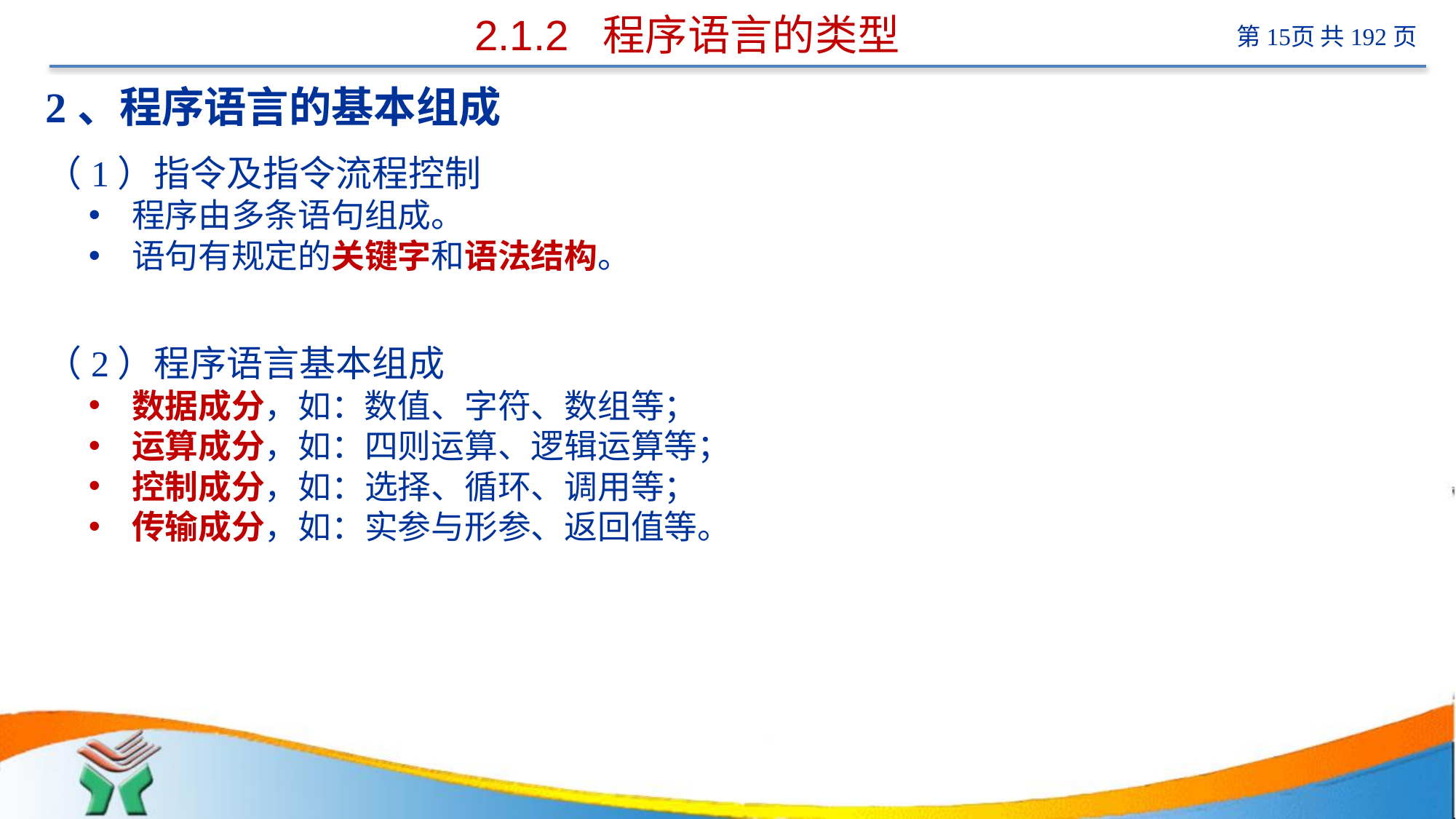

# 2.1.2  程序语言的类型
2、程序语言的基本组成

（1）指令及指令流程控制
程序由多条语句组成。
语句有规定的关键字和语法结构。

（2）程序语言基本组成
数据成分，如：数值、字符、数组等；
运算成分，如：四则运算、逻辑运算等；
控制成分，如：选择、循环、调用等；
传输成分，如：实参与形参、返回值等。